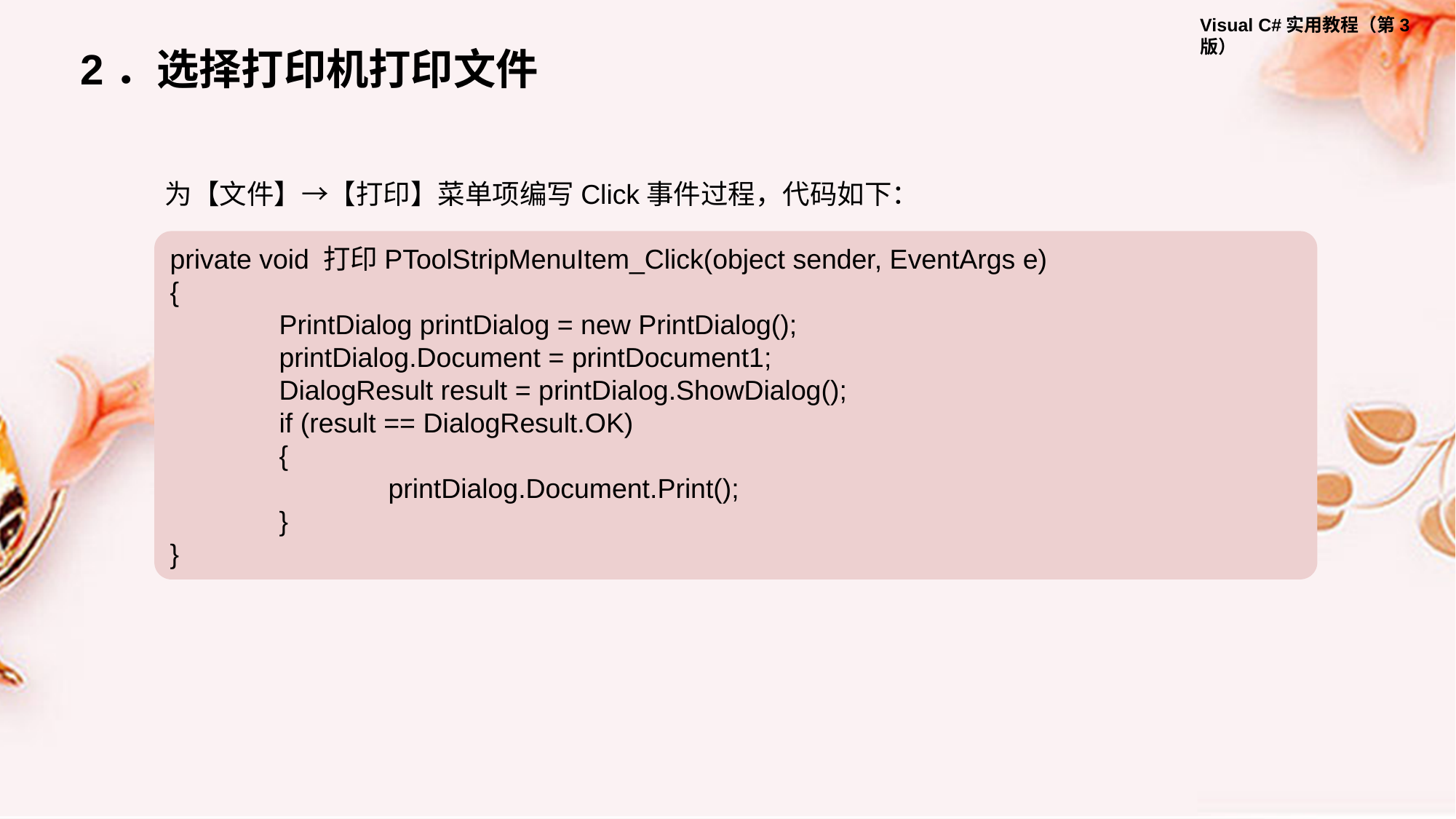

2．选择打印机打印文件
为【文件】→【打印】菜单项编写Click事件过程，代码如下：
private void 打印PToolStripMenuItem_Click(object sender, EventArgs e)
{
	PrintDialog printDialog = new PrintDialog();
	printDialog.Document = printDocument1;
	DialogResult result = printDialog.ShowDialog();
	if (result == DialogResult.OK)
	{
		printDialog.Document.Print();
	}
}